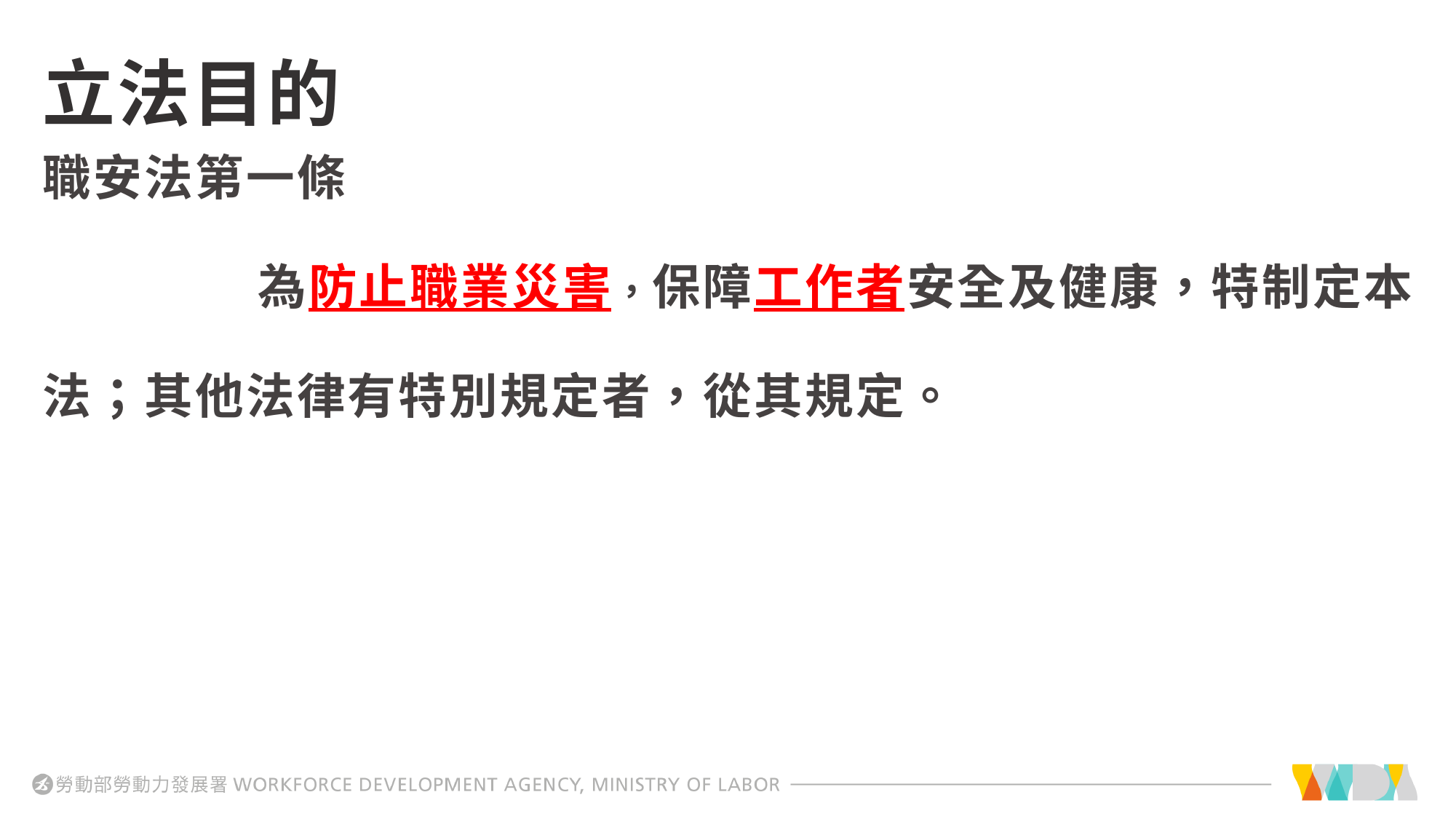

# 立法目的
職安法第一條
為防止職業災害，保障工作者安全及健康，特制定本法；其他法律有特別規定者，從其規定。